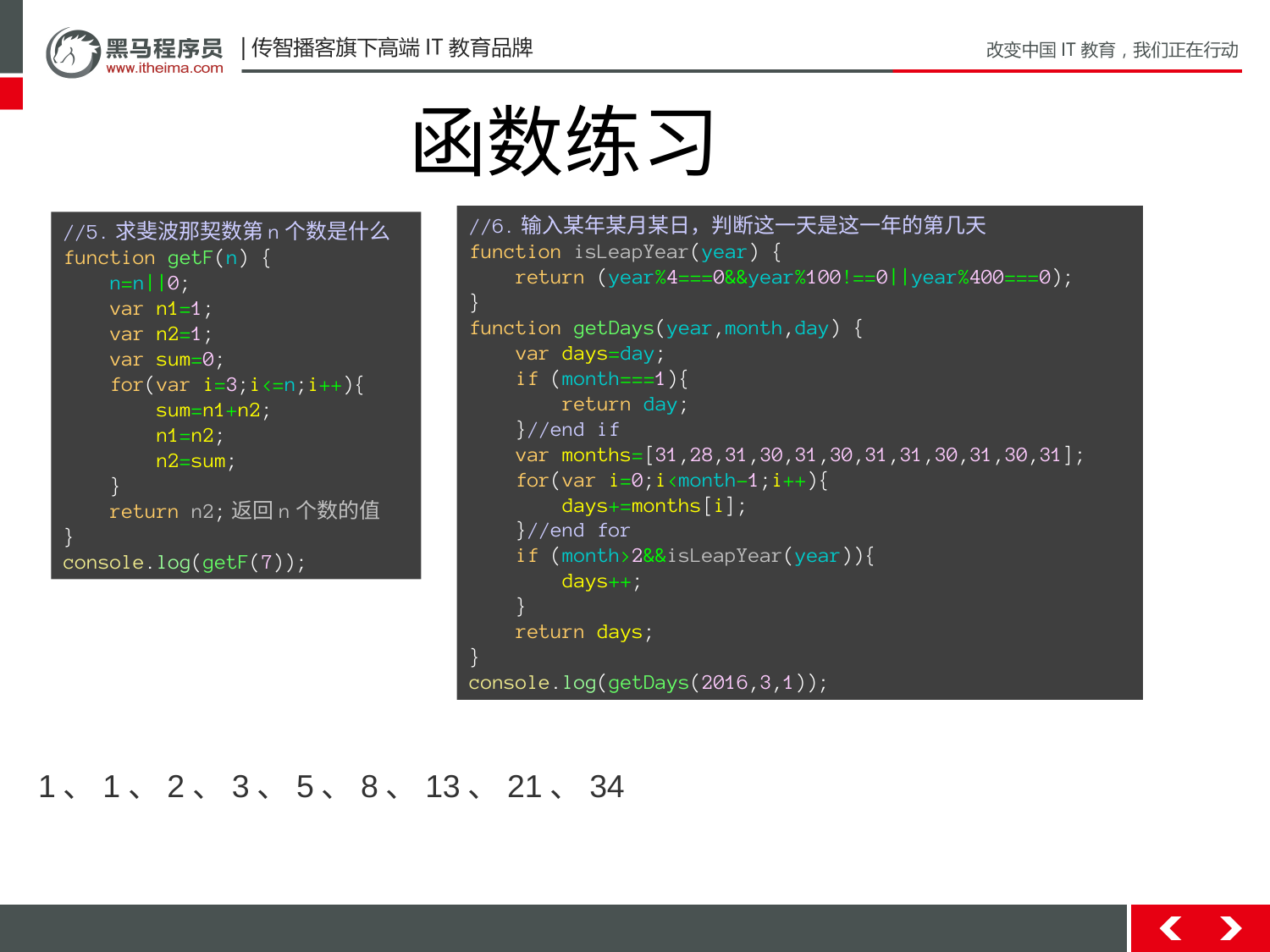

函数练习
//6.输入某年某月某日，判断这一天是这一年的第几天
function isLeapYear(year) {
    return (year%4===0&&year%100!==0||year%400===0);
}
function getDays(year,month,day) {
    var days=day;
    if (month===1){
        return day;
    }//end if
    var months=[31,28,31,30,31,30,31,31,30,31,30,31];
    for(var i=0;i<month-1;i++){
        days+=months[i];
    }//end for
    if (month>2&&isLeapYear(year)){
        days++;
    }
    return days;
}
console.log(getDays(2016,3,1));
//5.求斐波那契数第n个数是什么
function getF(n) {
    n=n||0;
    var n1=1;
    var n2=1;
    var sum=0;
    for(var i=3;i<=n;i++){
        sum=n1+n2;
        n1=n2;
        n2=sum;
    }
    return n2;返回n个数的值
}
console.log(getF(7));
1、1、2、3、5、8、13、21、34